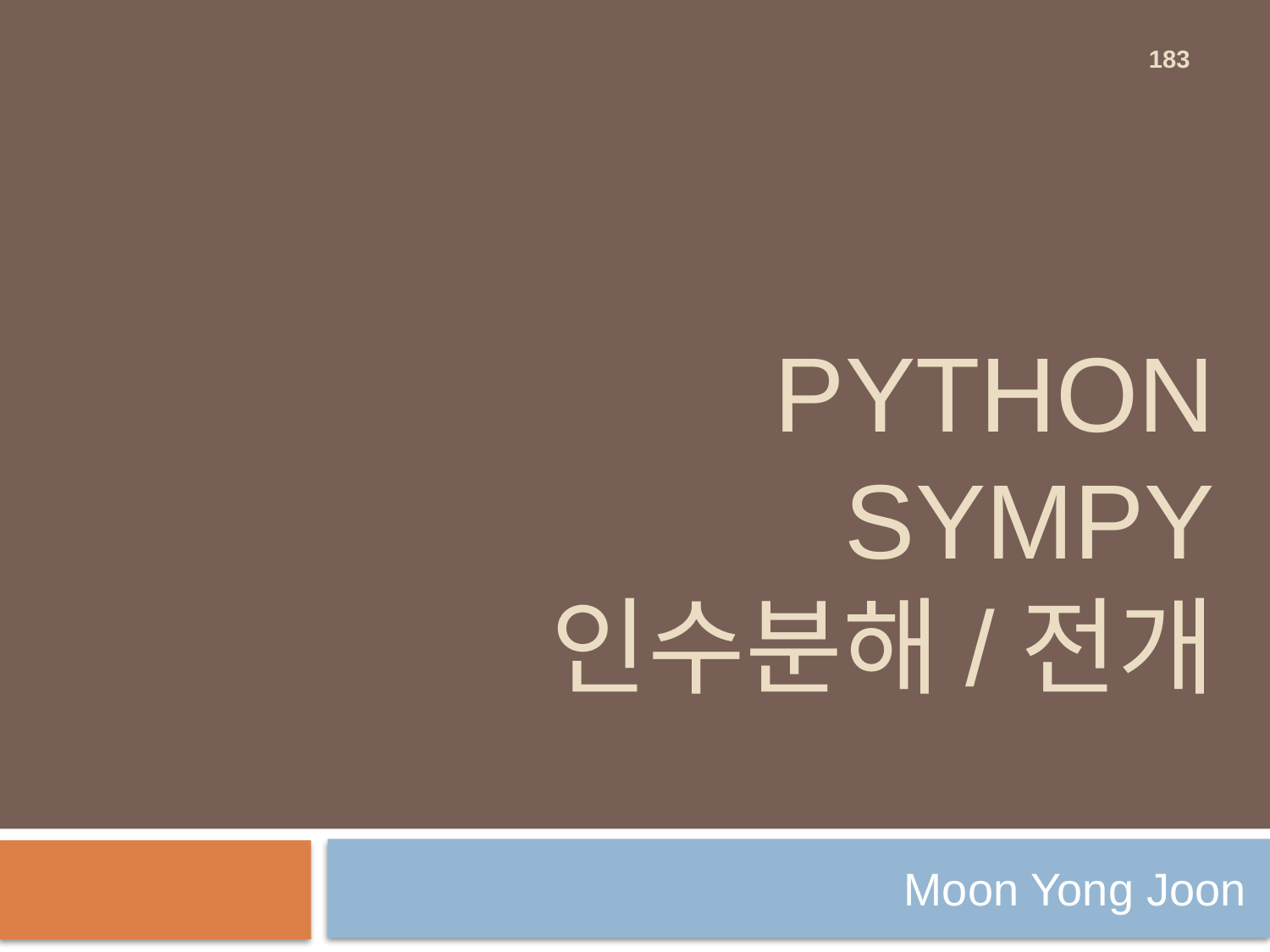

183
# Python sympy 인수분해/전개
Moon Yong Joon